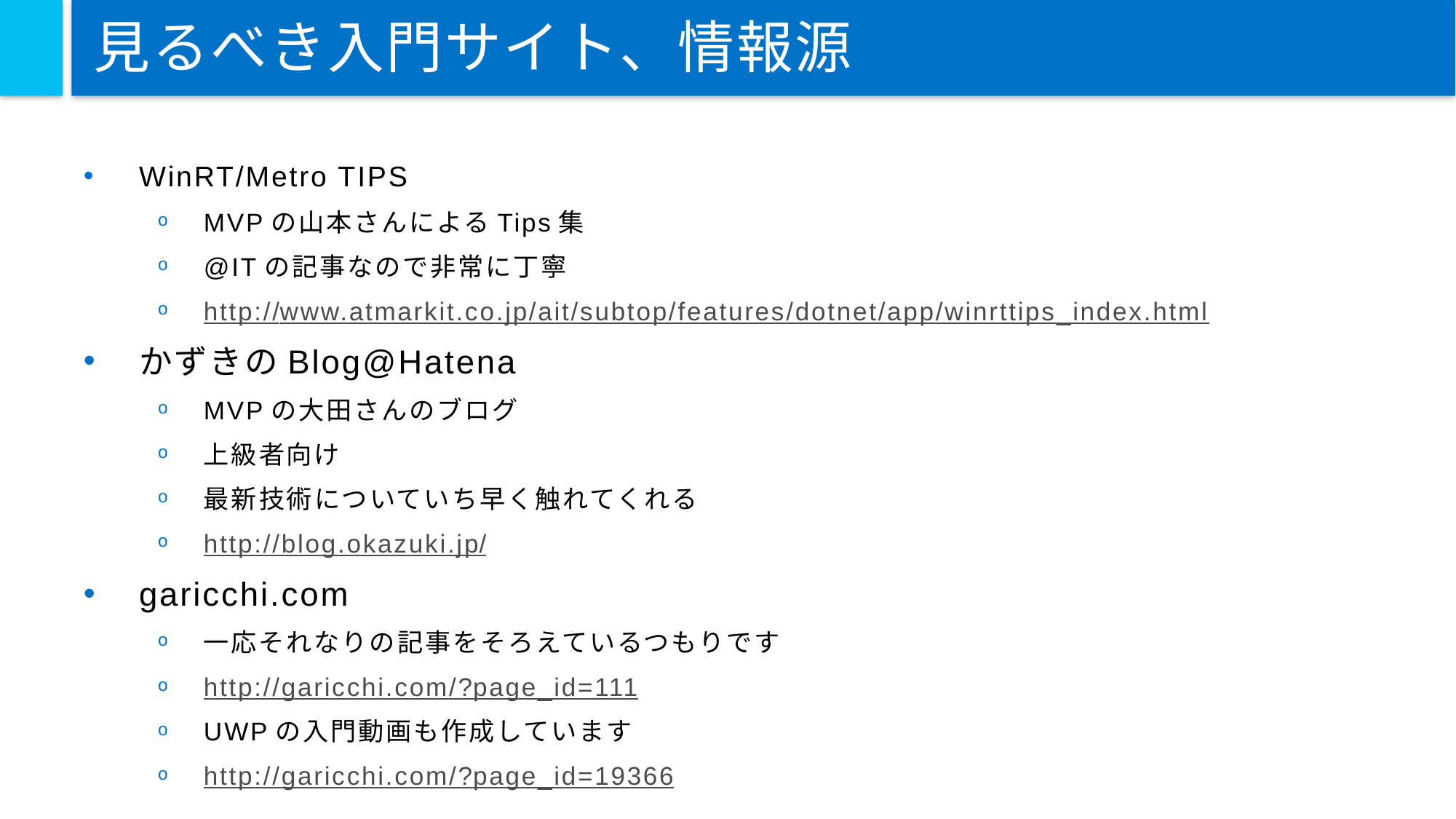

# 見るべき入門サイト、情報源
WinRT/Metro TIPS
MVPの山本さんによるTips集
@ITの記事なので非常に丁寧
http://www.atmarkit.co.jp/ait/subtop/features/dotnet/app/winrttips_index.html
かずきのBlog@Hatena
MVPの大田さんのブログ
上級者向け
最新技術についていち早く触れてくれる
http://blog.okazuki.jp/
garicchi.com
一応それなりの記事をそろえているつもりです
http://garicchi.com/?page_id=111
UWPの入門動画も作成しています
http://garicchi.com/?page_id=19366